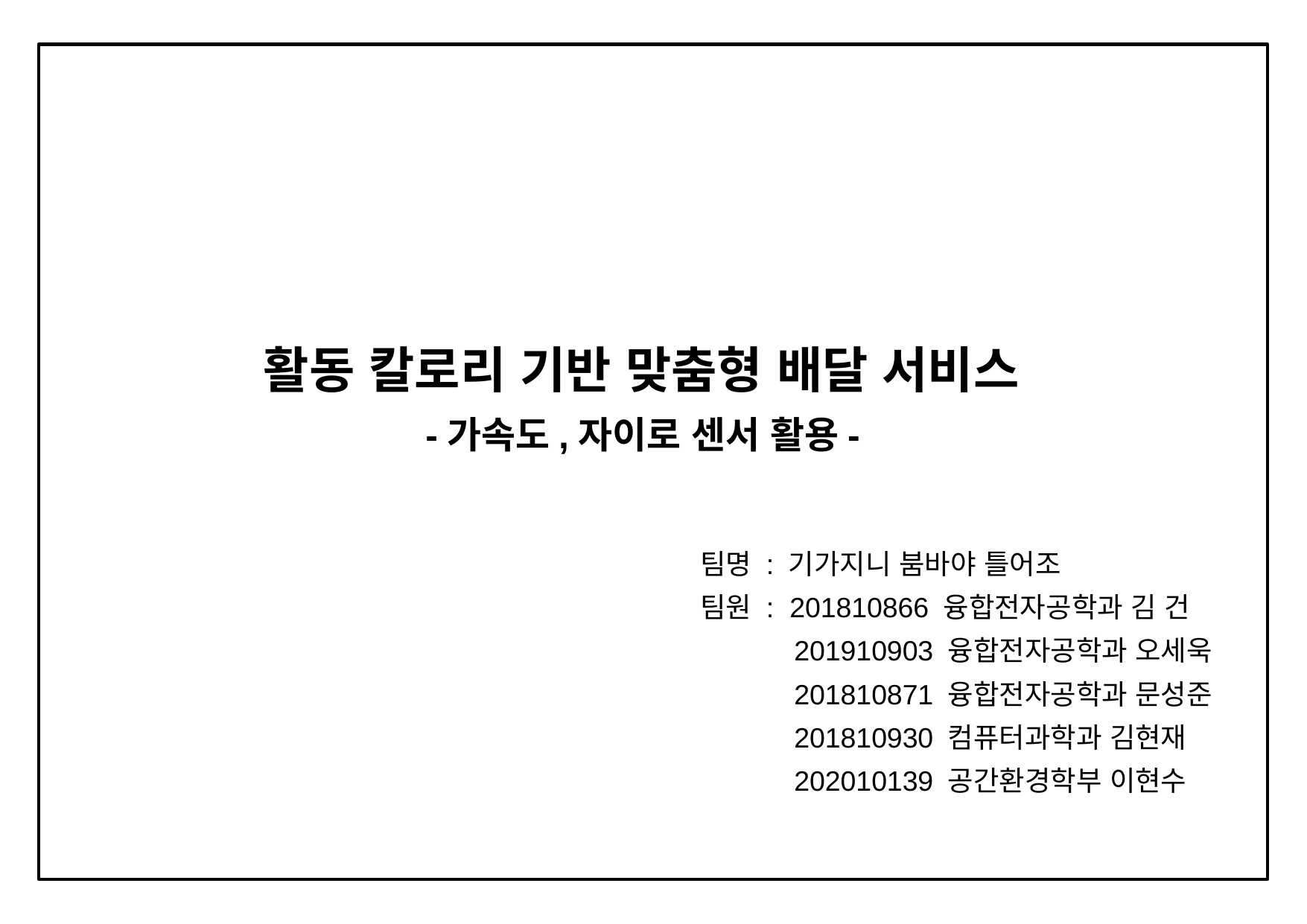

키워드

활동 칼로리 기반 맞춤형 배달 서비스
-가속도,자이로 센서 활용-

키워드

팀명 : 기가지니 붐바야 틀어조
팀원 :  201810866 융합전자공학과 김 건
            201910903 융합전자공학과 오세욱
            201810871 융합전자공학과 문성준
            201810930 컴퓨터과학과 김현재
            202010139 공간환경학부 이현수

키워드